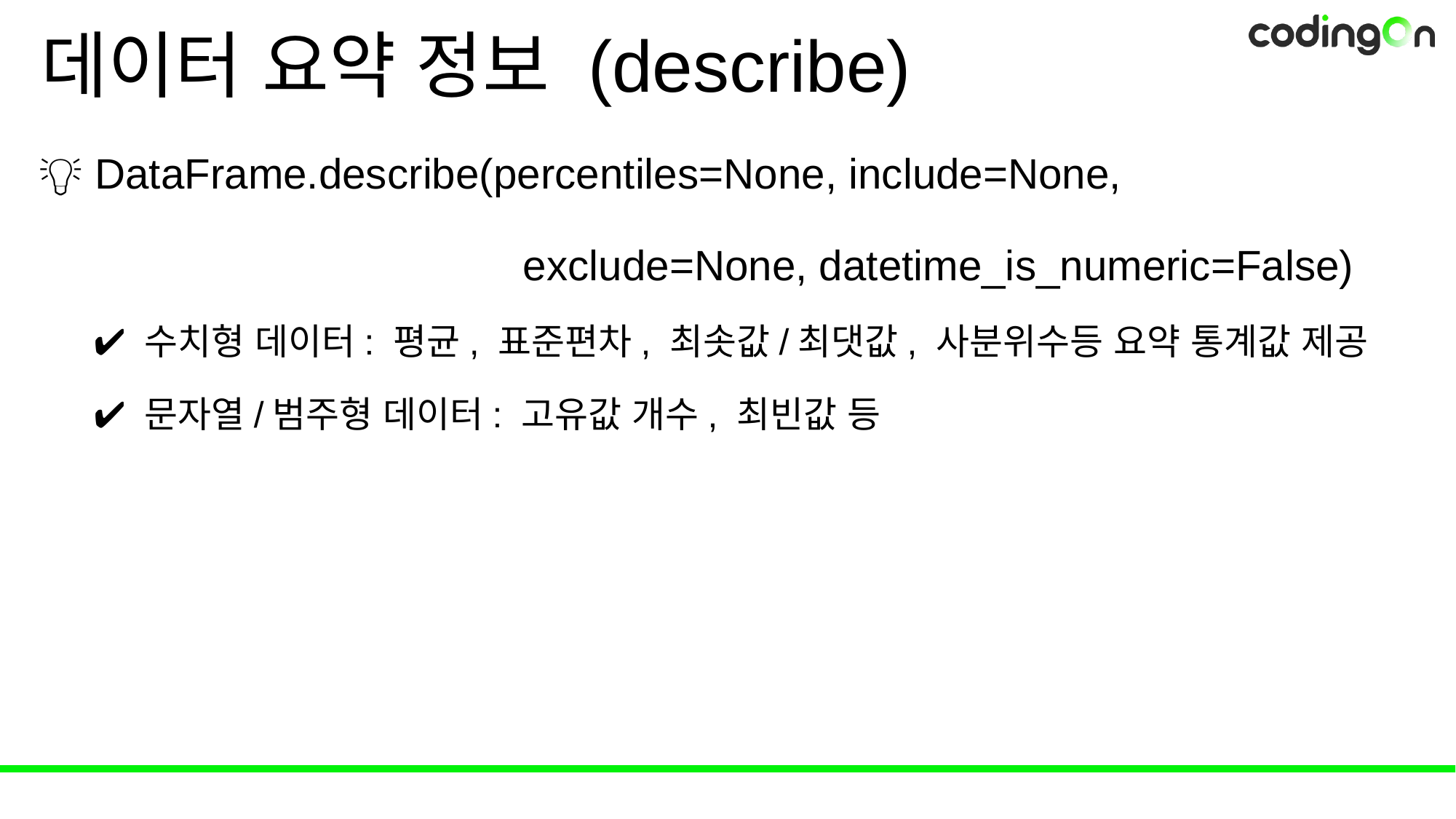

# 데이터 요약 정보 (describe)
💡 DataFrame.describe(percentiles=None, include=None,
				    exclude=None, datetime_is_numeric=False)
✔️ 수치형 데이터: 평균, 표준편차, 최솟값/최댓값, 사분위수등 요약 통계값 제공
✔️ 문자열/범주형 데이터: 고유값 개수, 최빈값 등